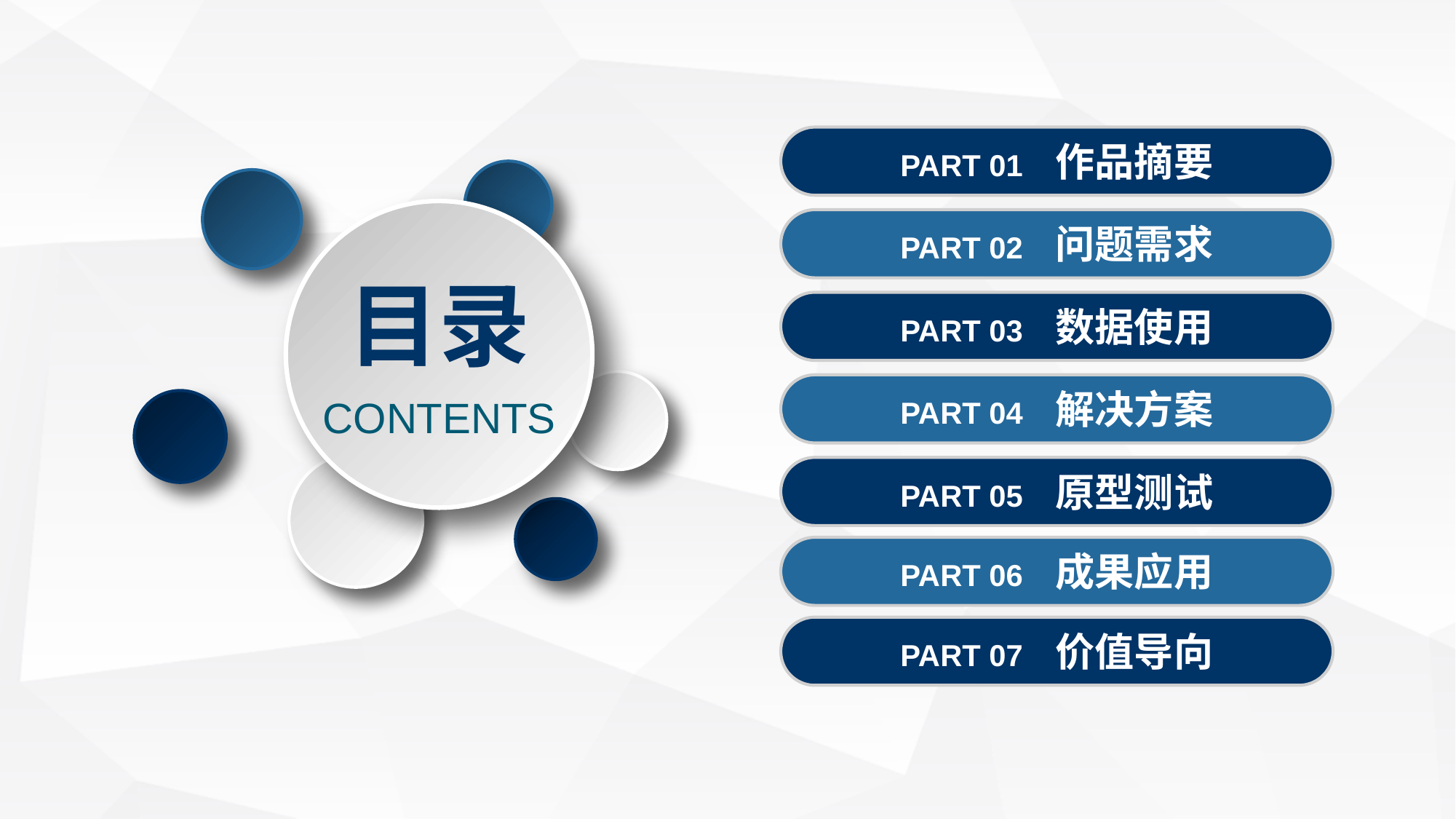

PART 01   作品摘要

PART 02   问题需求
目录

PART 03   数据使用

PART 04   解决方案
CONTENTS

PART 05   原型测试

PART 06   成果应用

PART 07   价值导向